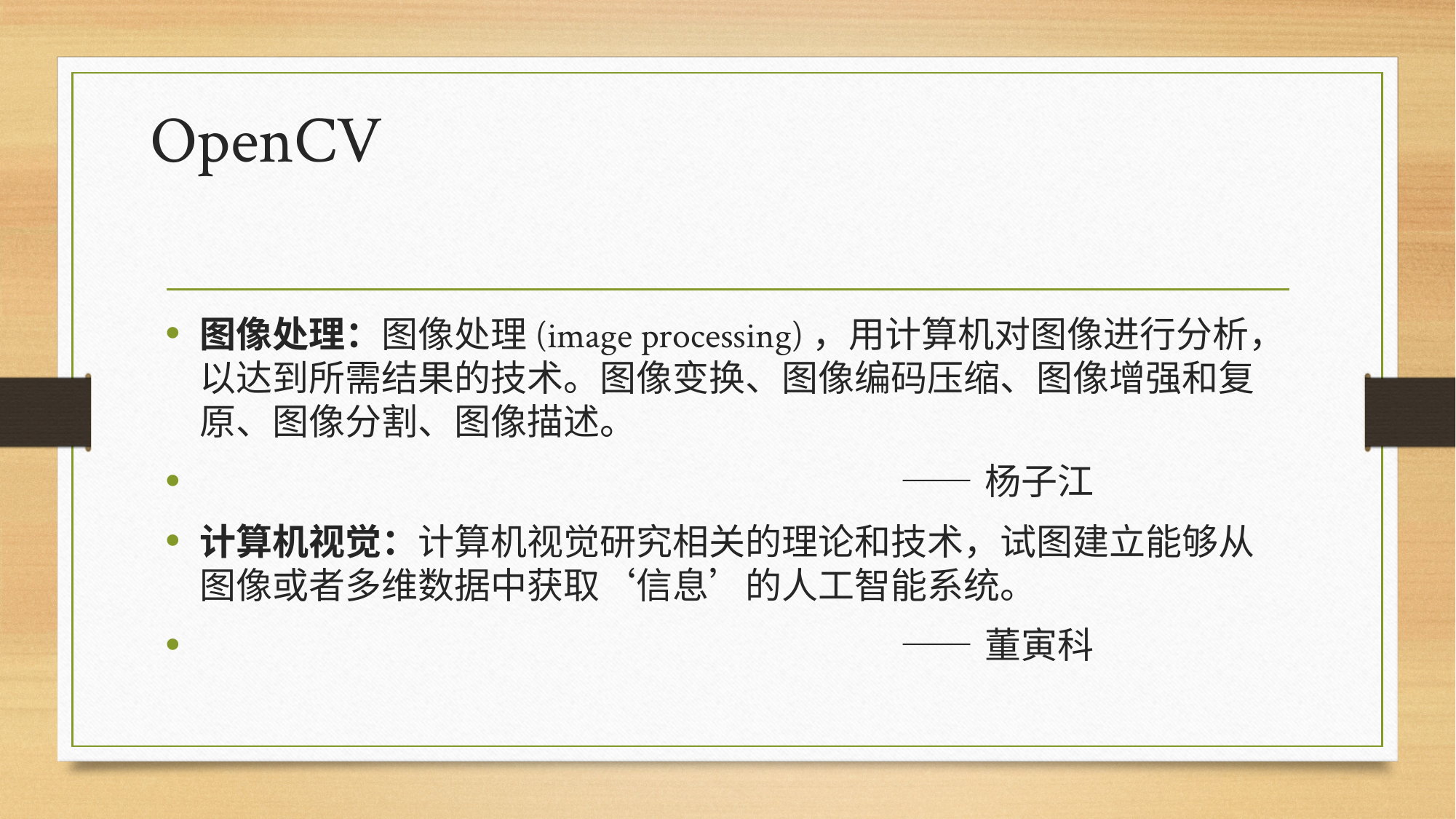

# OpenCV
图像处理：图像处理(image processing)，用计算机对图像进行分析，以达到所需结果的技术。图像变换、图像编码压缩、图像增强和复原、图像分割、图像描述。
                                                                                      ——杨子江
计算机视觉：计算机视觉研究相关的理论和技术，试图建立能够从图像或者多维数据中获取‘信息’的人工智能系统。
                                                                                      ——董寅科